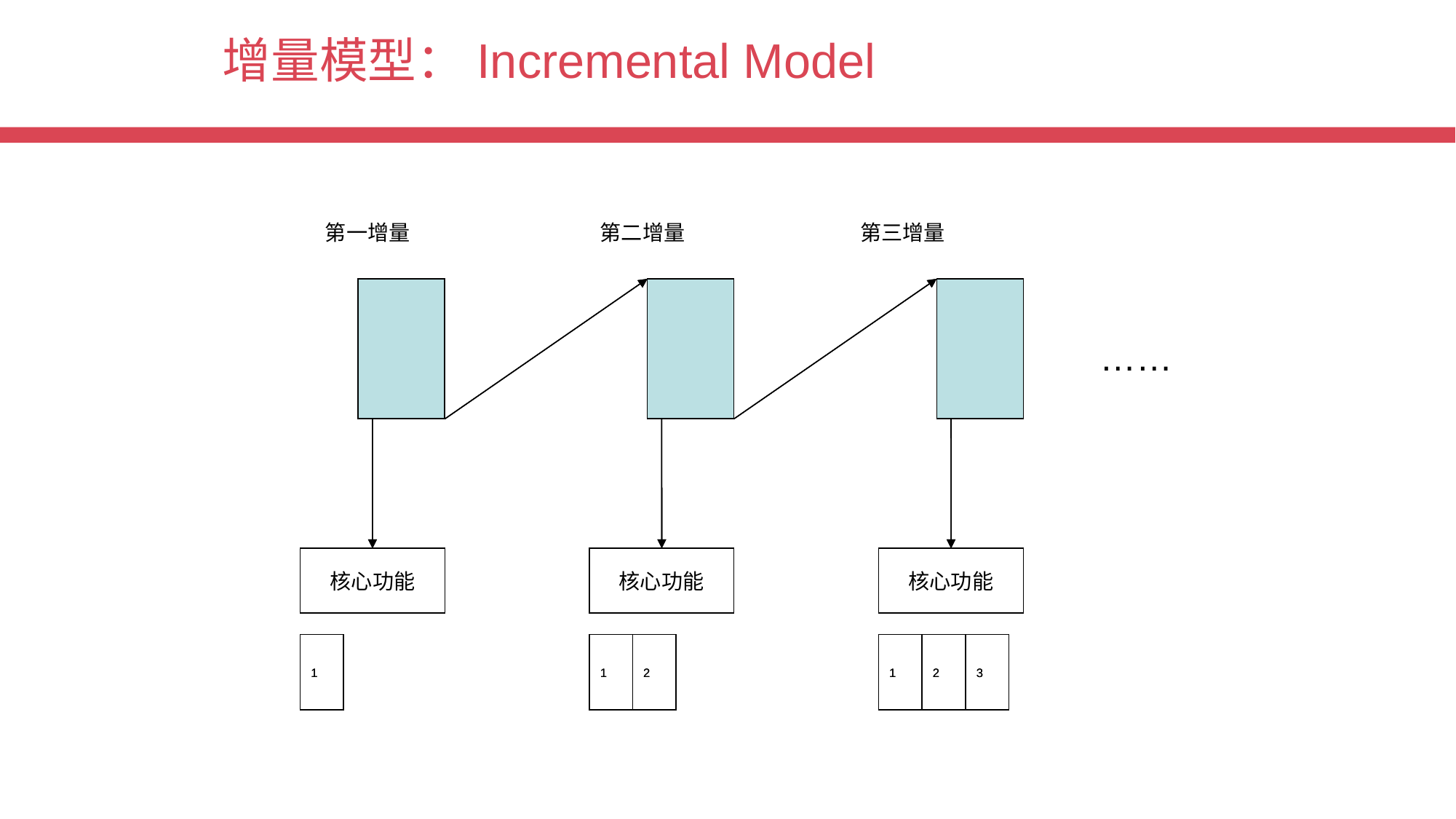

# 增量模型：Incremental Model
第一增量
第二增量
第三增量

……

核心功能
核心功能

核心功能

1
1
1
1
2
2
1
1
2
2
3
3

81